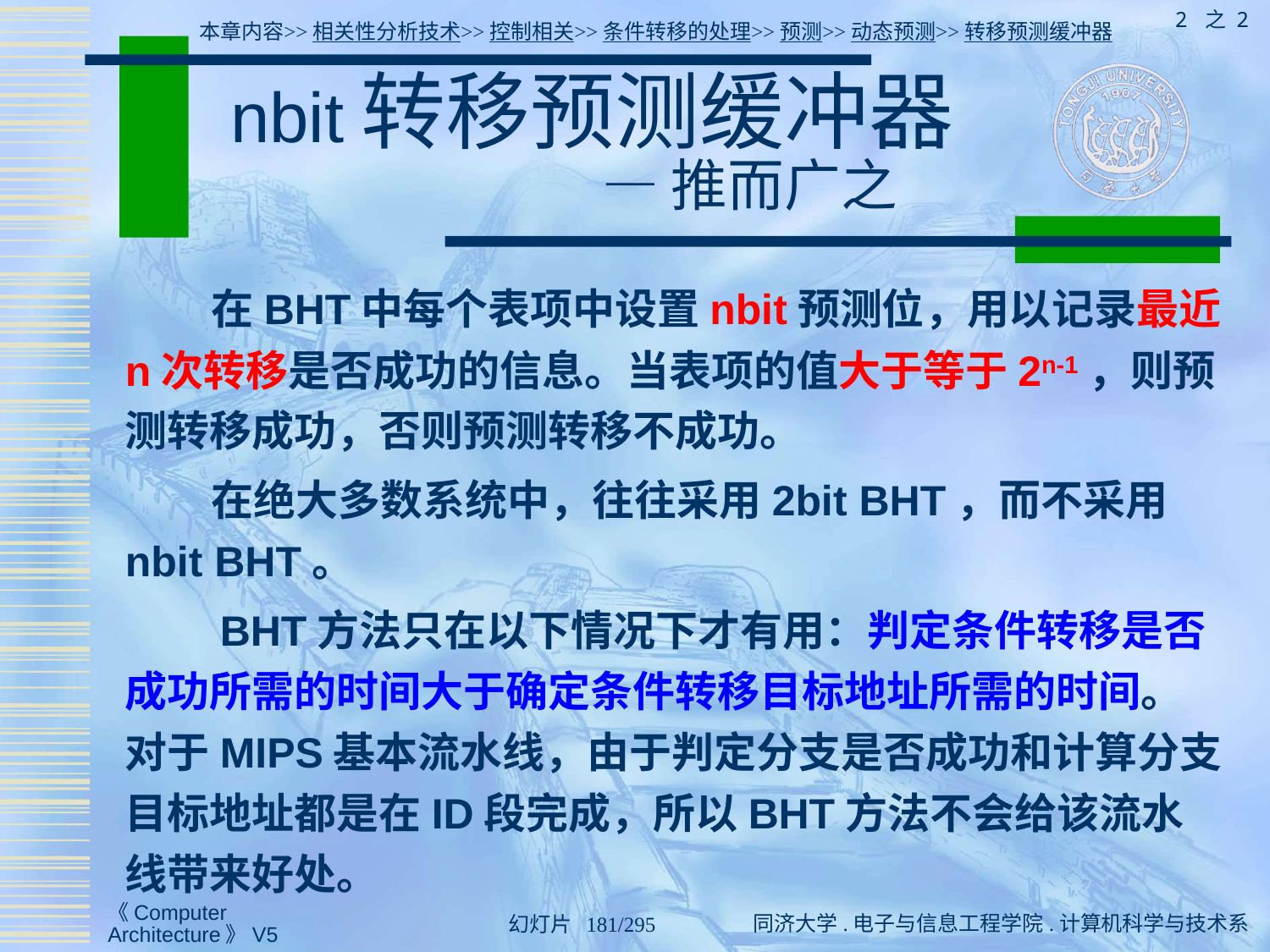

2 之 2
本章内容>>相关性分析技术>>控制相关>>条件转移的处理>>预测>>动态预测>>转移预测缓冲器
# nbit转移预测缓冲器 — 推而广之
        在BHT中每个表项中设置nbit预测位，用以记录最近n次转移是否成功的信息。当表项的值大于等于2n-1，则预测转移成功，否则预测转移不成功。
        在绝大多数系统中，往往采用2bit BHT，而不采用nbit BHT。
        BHT方法只在以下情况下才有用：判定条件转移是否成功所需的时间大于确定条件转移目标地址所需的时间。对于MIPS基本流水线，由于判定分支是否成功和计算分支目标地址都是在ID段完成，所以BHT方法不会给该流水线带来好处。